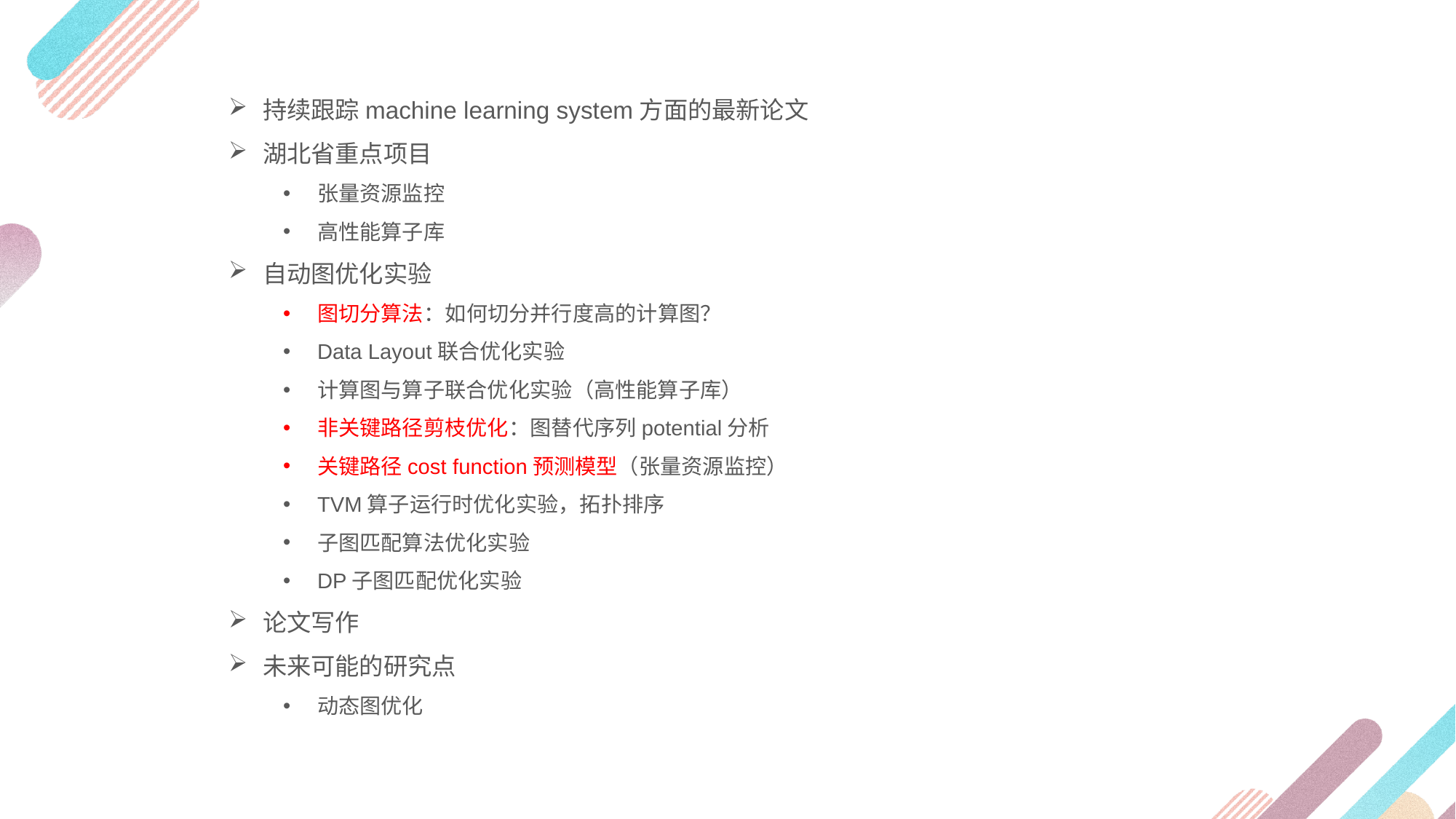

持续跟踪machine learning system方面的最新论文
湖北省重点项目
张量资源监控
高性能算子库
自动图优化实验
图切分算法：如何切分并行度高的计算图？
Data Layout联合优化实验
计算图与算子联合优化实验（高性能算子库）
非关键路径剪枝优化：图替代序列potential分析
关键路径cost function预测模型（张量资源监控）
TVM算子运行时优化实验，拓扑排序
子图匹配算法优化实验
DP子图匹配优化实验
论文写作
未来可能的研究点
动态图优化